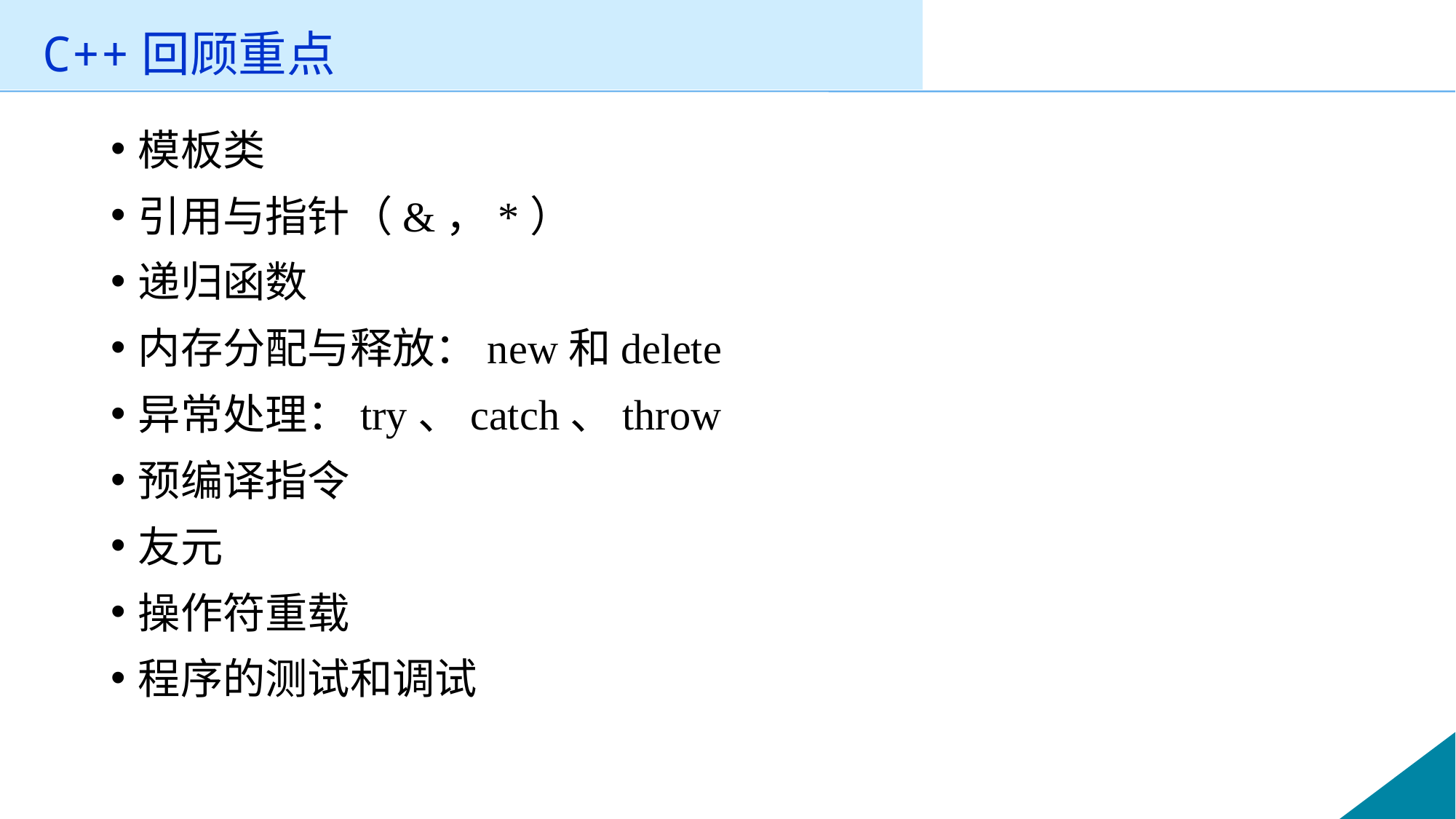

# C++回顾重点
模板类
引用与指针（&，*）
递归函数
内存分配与释放：new和delete
异常处理：try、catch、throw
预编译指令
友元
操作符重载
程序的测试和调试